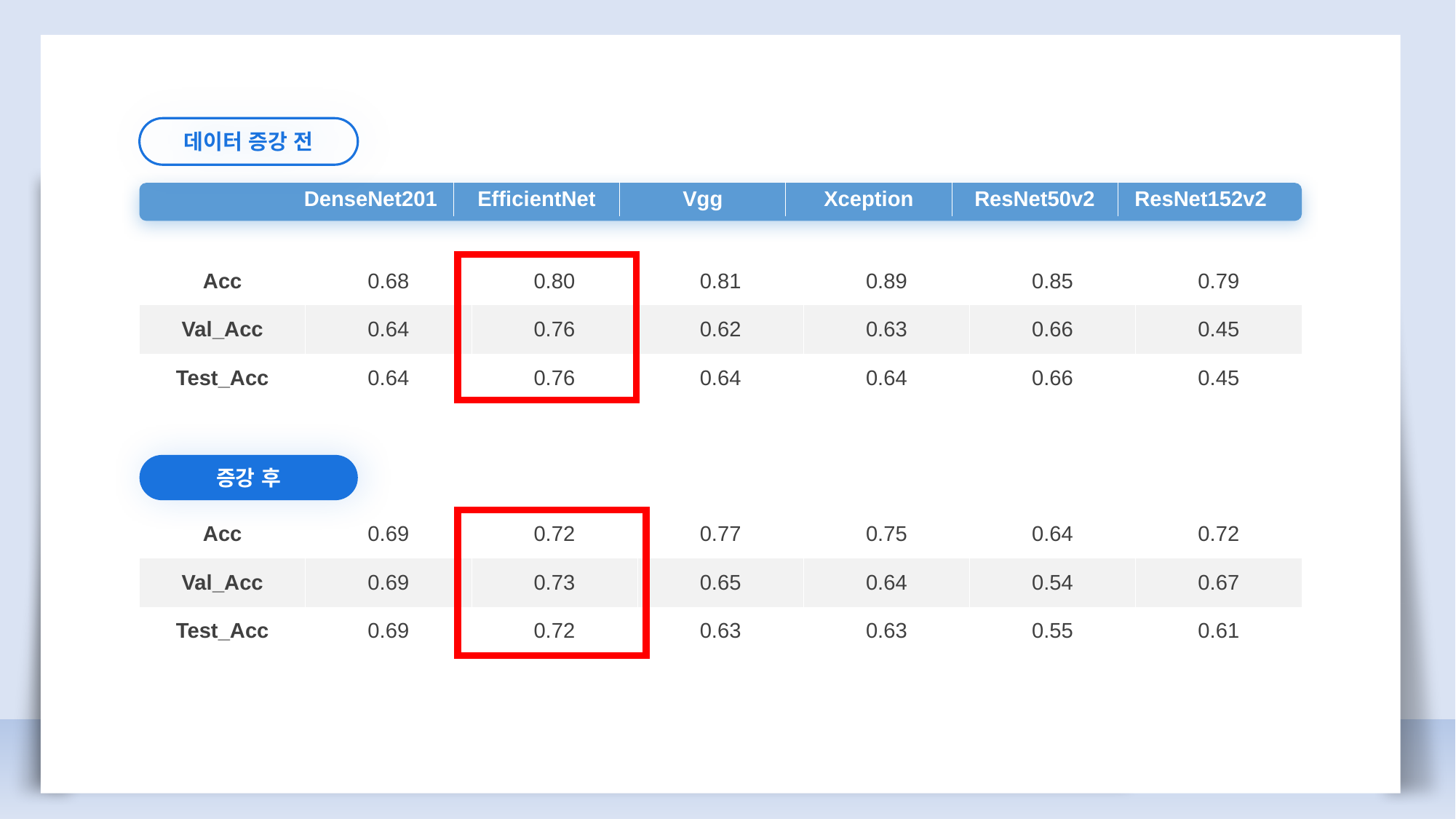

데이터 증강 전
|  | DenseNet201 | EfficientNet | Vgg | Xception | ResNet50v2 | ResNet152v2 |
| --- | --- | --- | --- | --- | --- | --- |

| Acc | 0.68 | 0.80 | 0.81 | 0.89 | 0.85 | 0.79 |
| --- | --- | --- | --- | --- | --- | --- |
| Val\_Acc | 0.64 | 0.76 | 0.62 | 0.63 | 0.66 | 0.45 |
| Test\_Acc | 0.64 | 0.76 | 0.64 | 0.64 | 0.66 | 0.45 |
증강 후

| Acc | 0.69 | 0.72 | 0.77 | 0.75 | 0.64 | 0.72 |
| --- | --- | --- | --- | --- | --- | --- |
| Val\_Acc | 0.69 | 0.73 | 0.65 | 0.64 | 0.54 | 0.67 |
| Test\_Acc | 0.69 | 0.72 | 0.63 | 0.63 | 0.55 | 0.61 |